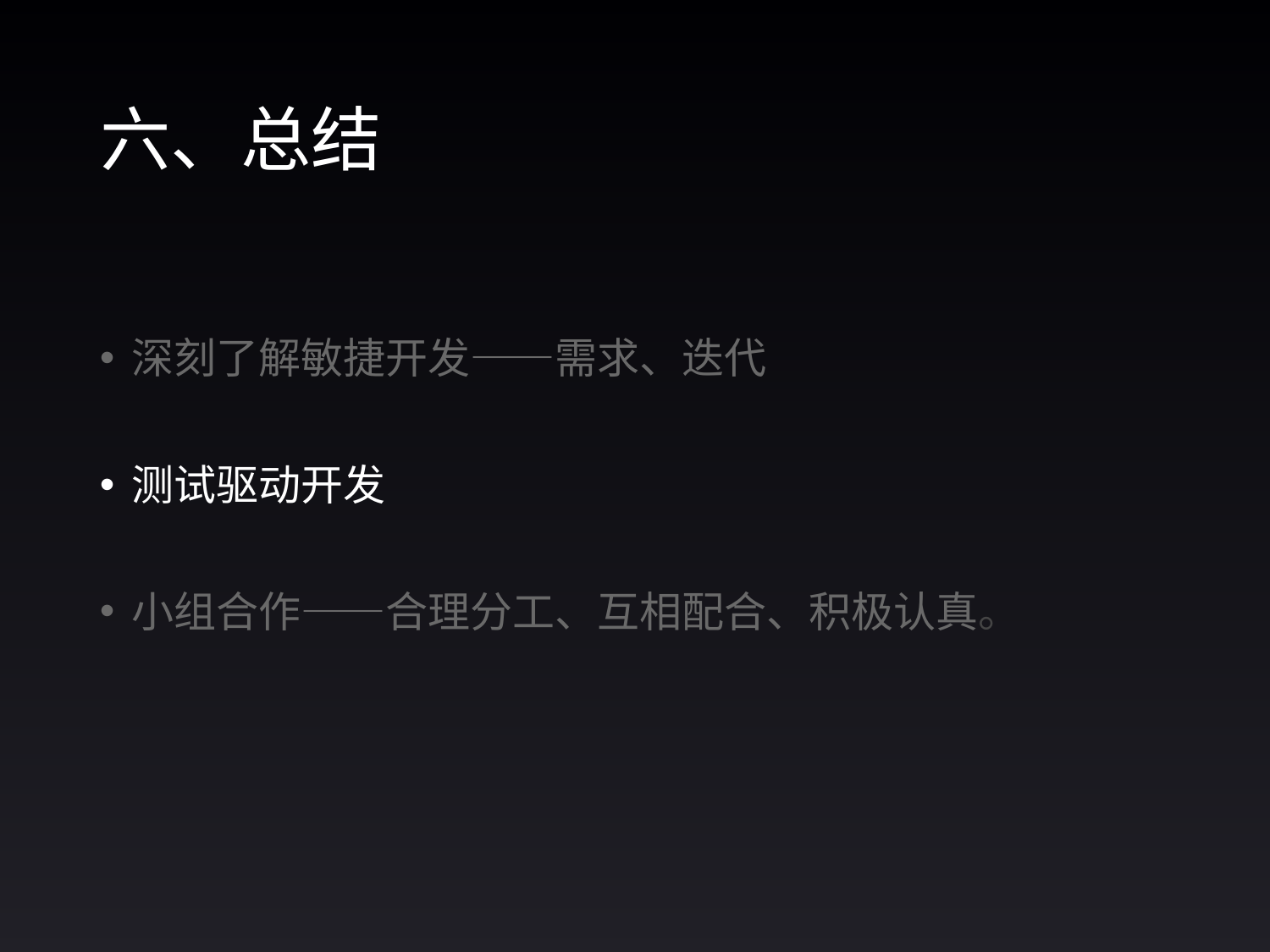

# 六、总结
深刻了解敏捷开发——需求、迭代

测试驱动开发

小组合作——合理分工、互相配合、积极认真。